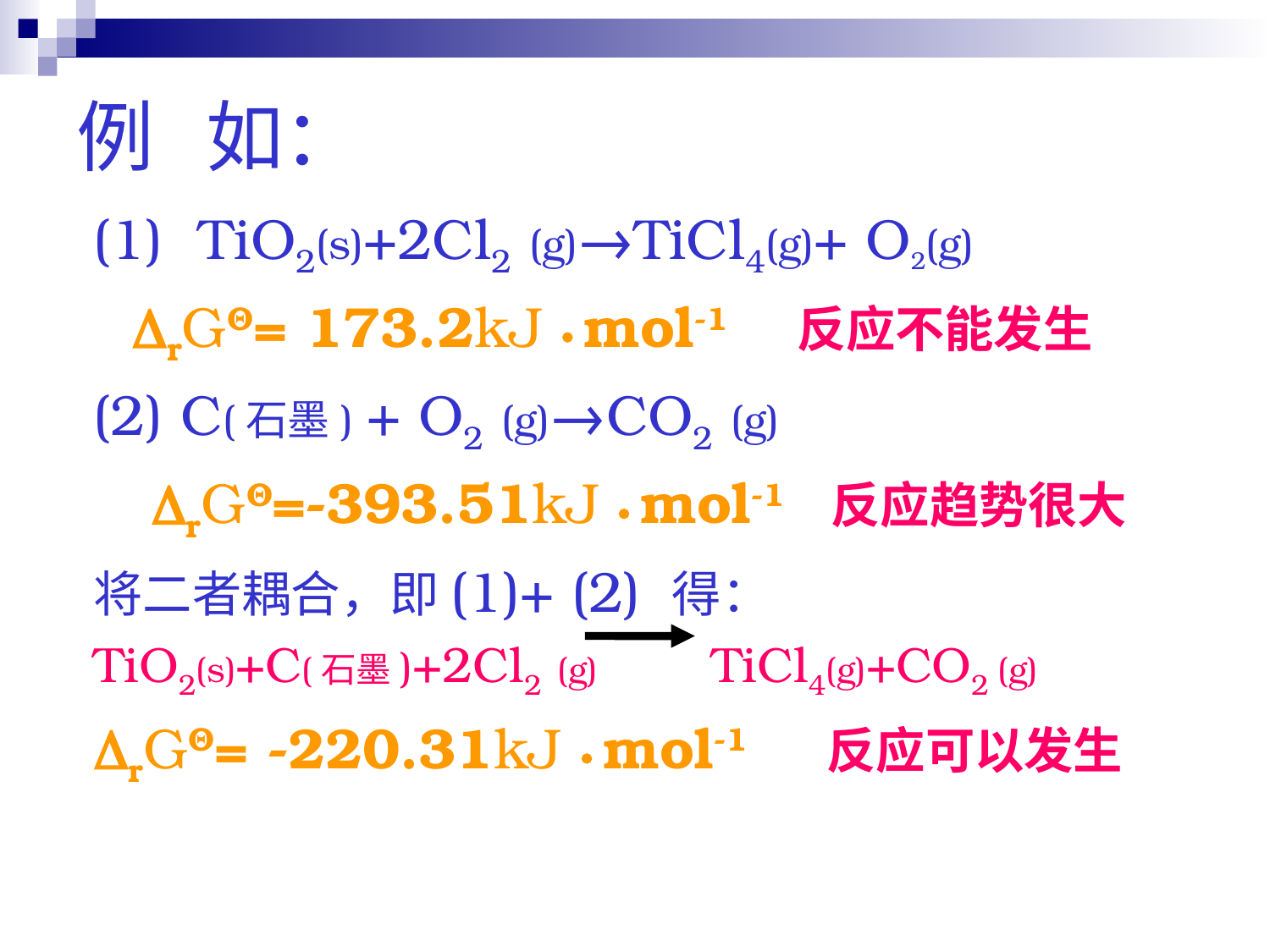

# 例   如：
(1)  TiO2(s)+2Cl2 (g)→TiCl4(g)+ O2(g)
  ΔrGΘ= 173.2kJ • mol-1     反应不能发生
(2) C(石墨) + O2 (g)→CO2 (g)
   ΔrGΘ=-393.51kJ • mol-1   反应趋势很大
将二者耦合，即(1)+ (2) 得：
TiO2(s)+C(石墨)+2Cl2 (g)       TiCl4(g)+CO2 (g)
ΔrGΘ= -220.31kJ • mol-1      反应可以发生